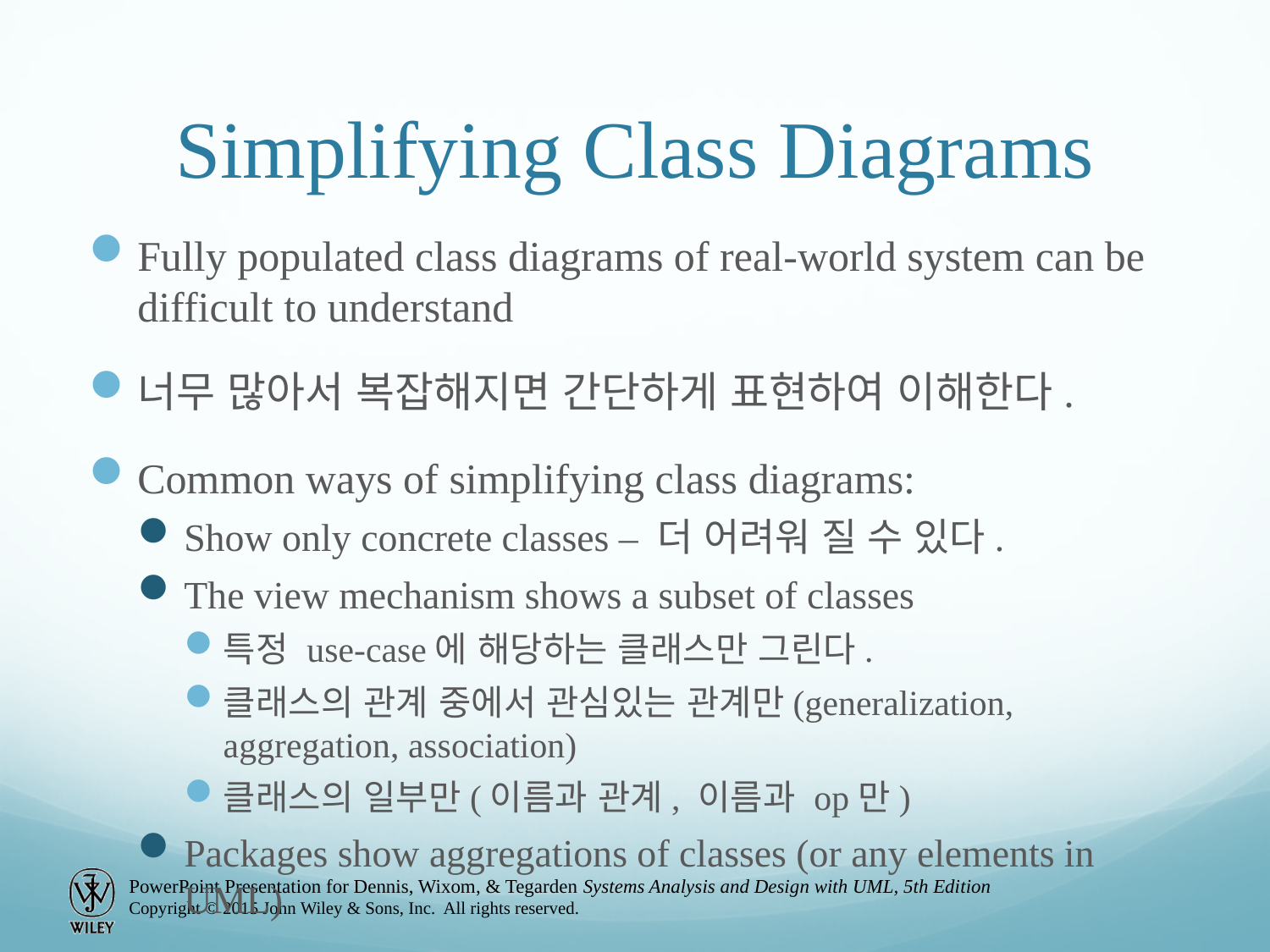

# Simplifying Class Diagrams
Fully populated class diagrams of real-world system can be difficult to understand
너무 많아서 복잡해지면 간단하게 표현하여 이해한다.
Common ways of simplifying class diagrams:
Show only concrete classes – 더 어려워 질 수 있다.
The view mechanism shows a subset of classes
특정 use-case에 해당하는 클래스만 그린다.
클래스의 관계 중에서 관심있는 관계만(generalization, aggregation, association)
클래스의 일부만(이름과 관계, 이름과 op만)
Packages show aggregations of classes (or any elements in UML)